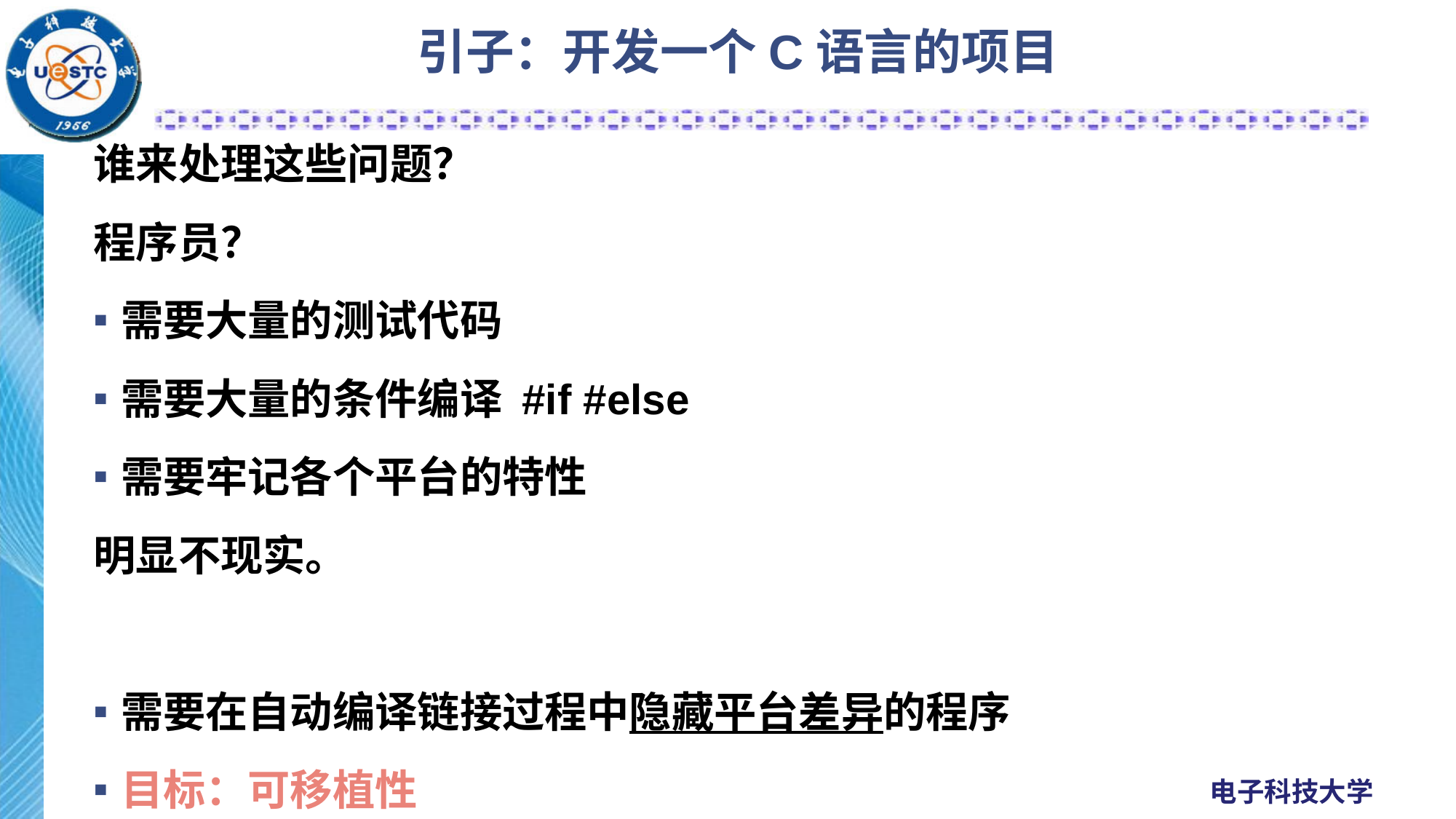

# 引子：开发一个C语言的项目
谁来处理这些问题？
程序员？
需要大量的测试代码
需要大量的条件编译 #if #else
需要牢记各个平台的特性
明显不现实。

需要在自动编译链接过程中隐藏平台差异的程序
目标：可移植性